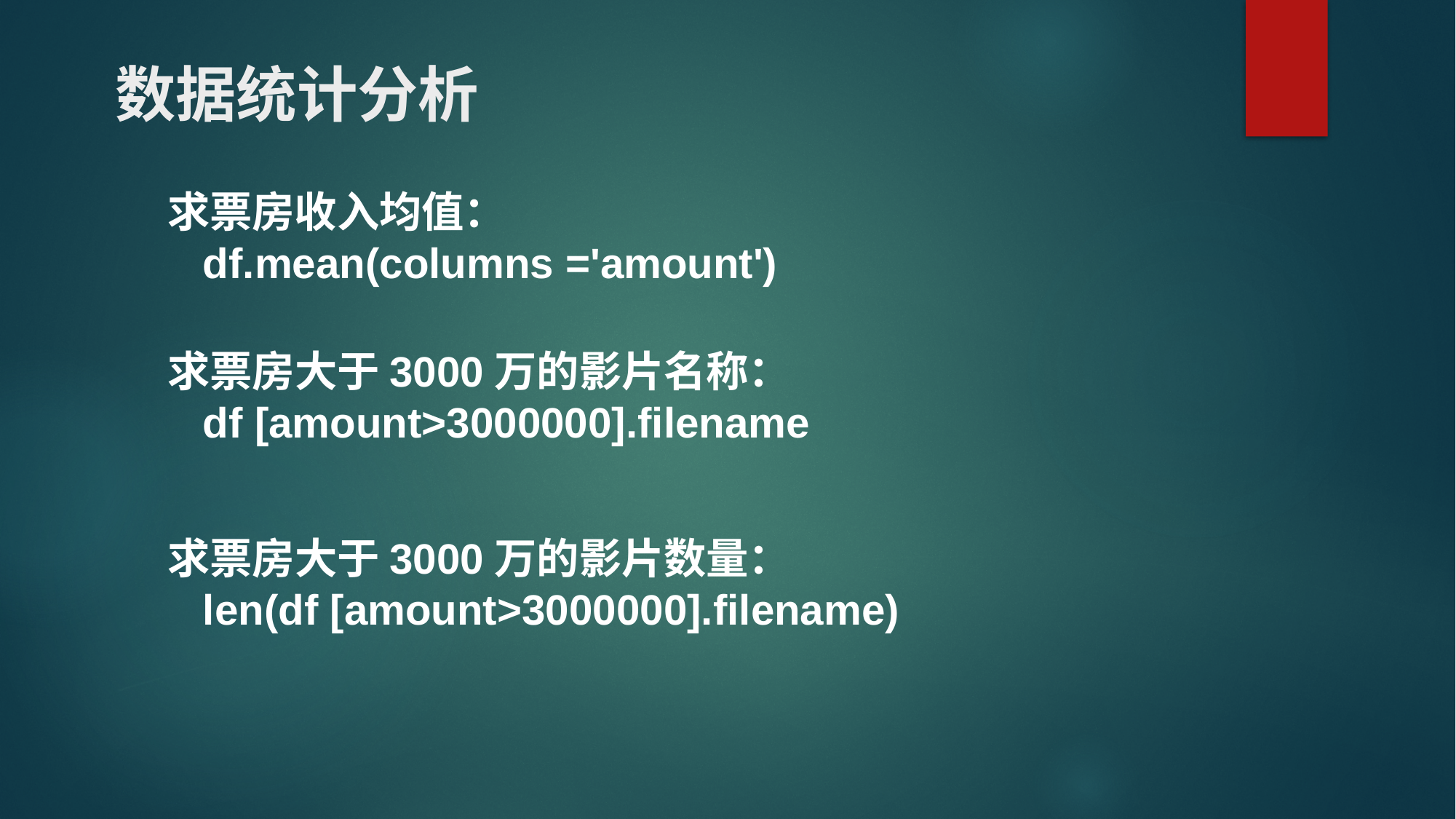

# 数据统计分析
求票房收入均值：
   df.mean(columns ='amount')

求票房大于3000万的影片名称：
   df [amount>3000000].filename
求票房大于3000万的影片数量：
   len(df [amount>3000000].filename)